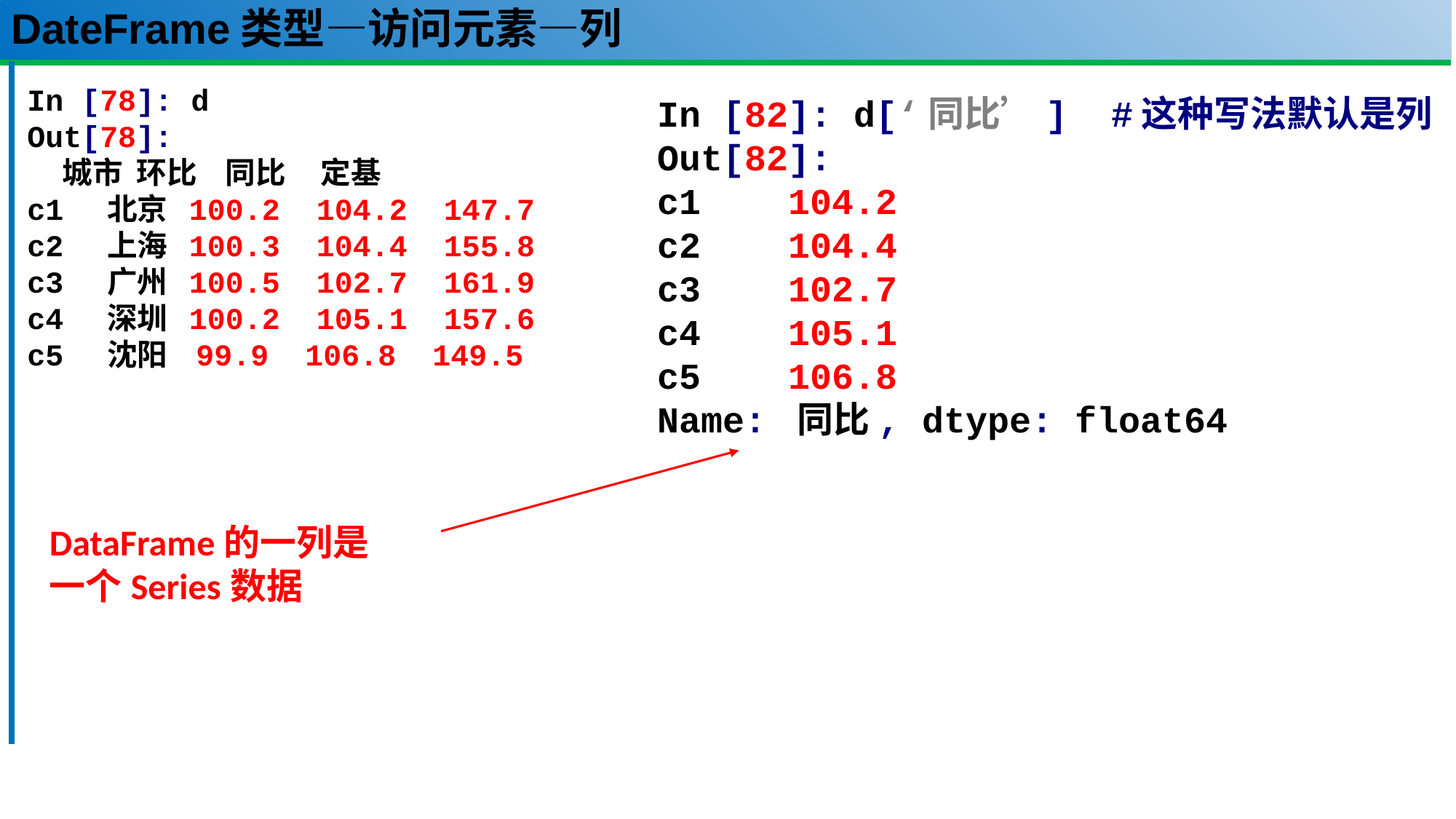

# DateFrame类型—访问元素—列
In [78]: d
Out[78]:
    城市  环比    同比     定基
c1  北京  100.2  104.2  147.7
c2  上海  100.3  104.4  155.8
c3  广州  100.5  102.7  161.9
c4  深圳  100.2  105.1  157.6
c5  沈阳   99.9  106.8  149.5
In [82]: d[‘同比’]  #这种写法默认是列
Out[82]:
c1    104.2
c2    104.4
c3    102.7
c4    105.1
c5    106.8
Name: 同比, dtype: float64

DataFrame的一列是一个Series数据